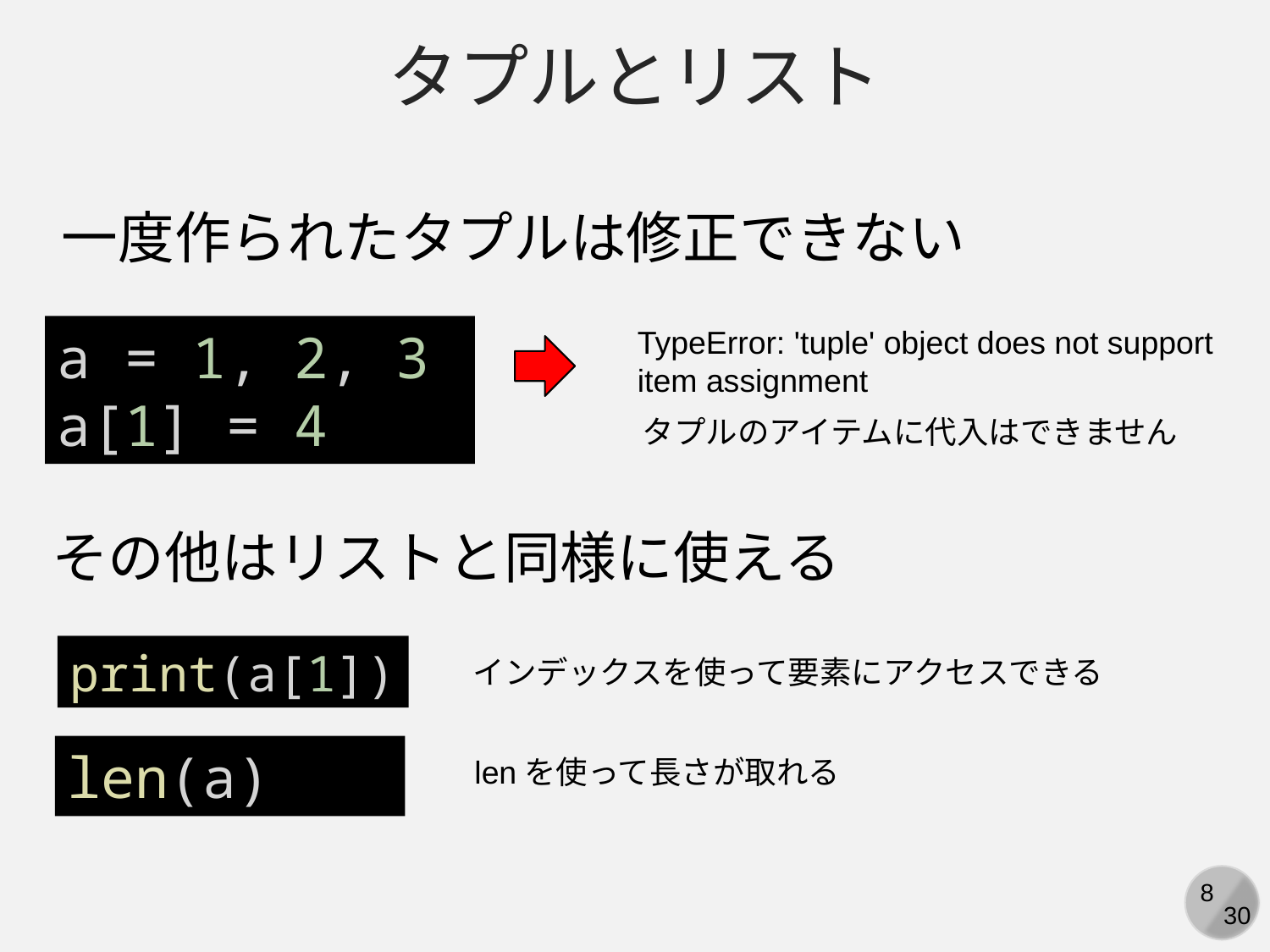

タプルとリスト
一度作られたタプルは修正できない
a = 1, 2, 3
a[1] = 4
TypeError: 'tuple' object does not support item assignment

タプルのアイテムに代入はできません
その他はリストと同様に使える
print(a[1])
インデックスを使って要素にアクセスできる
len(a)
lenを使って長さが取れる